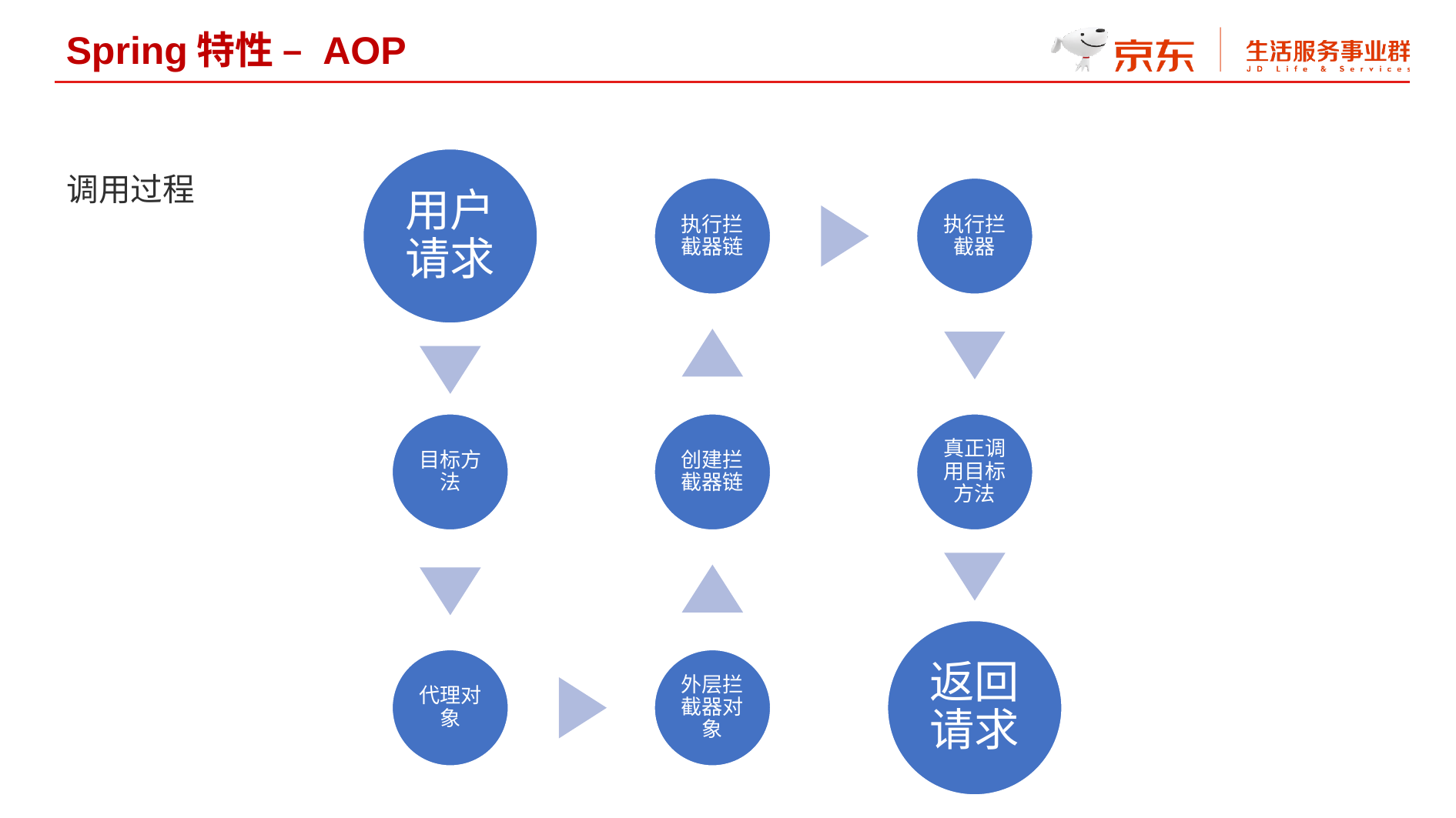

Spring特性 – AOP
用户请求
目标方法
代理对象
外层拦截器对象
创建拦截器链
执行拦截器链
执行拦截器
真正调用目标方法
返回请求
调用过程